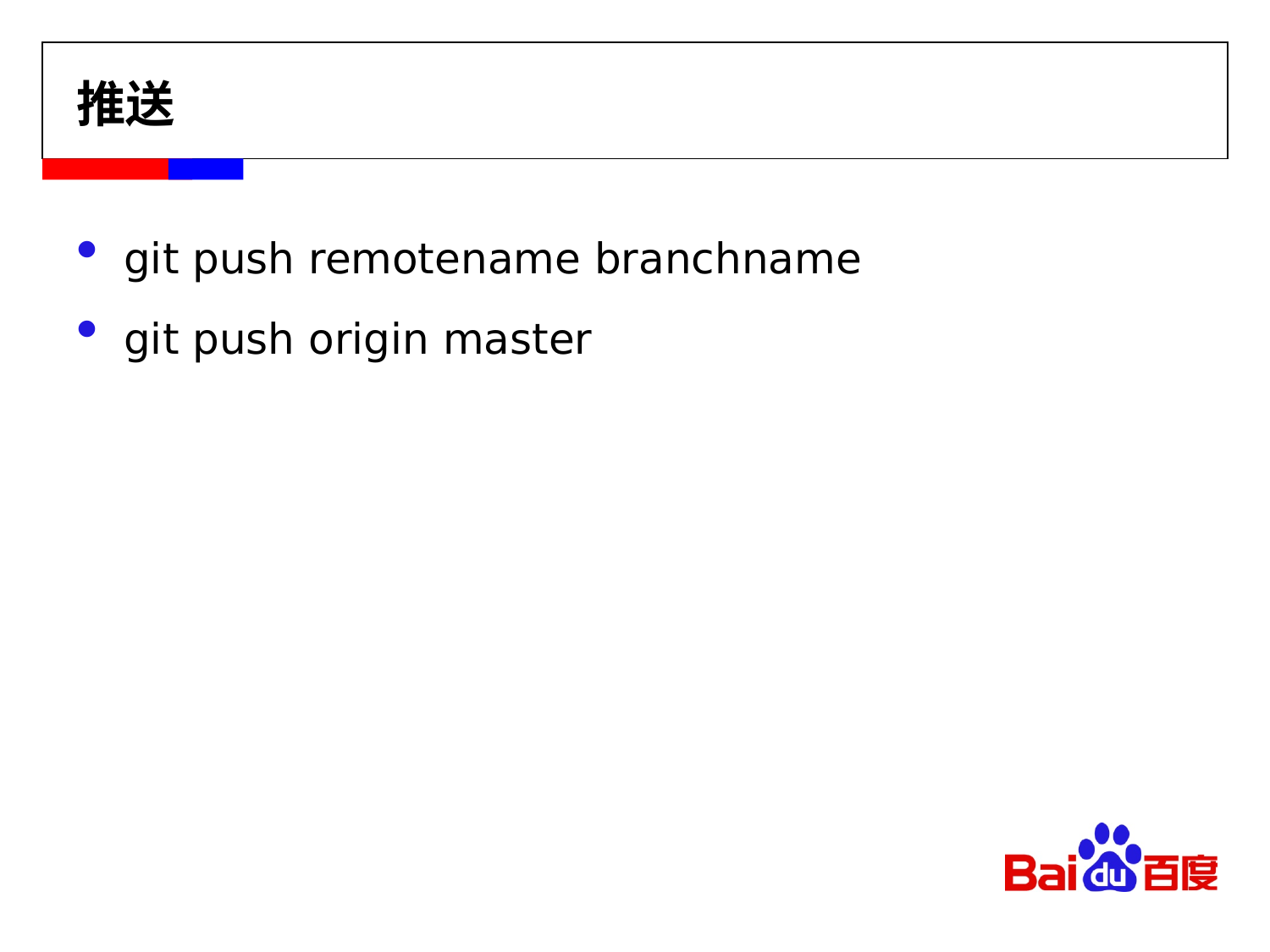

# 推送
git push remotename branchname
git push origin master